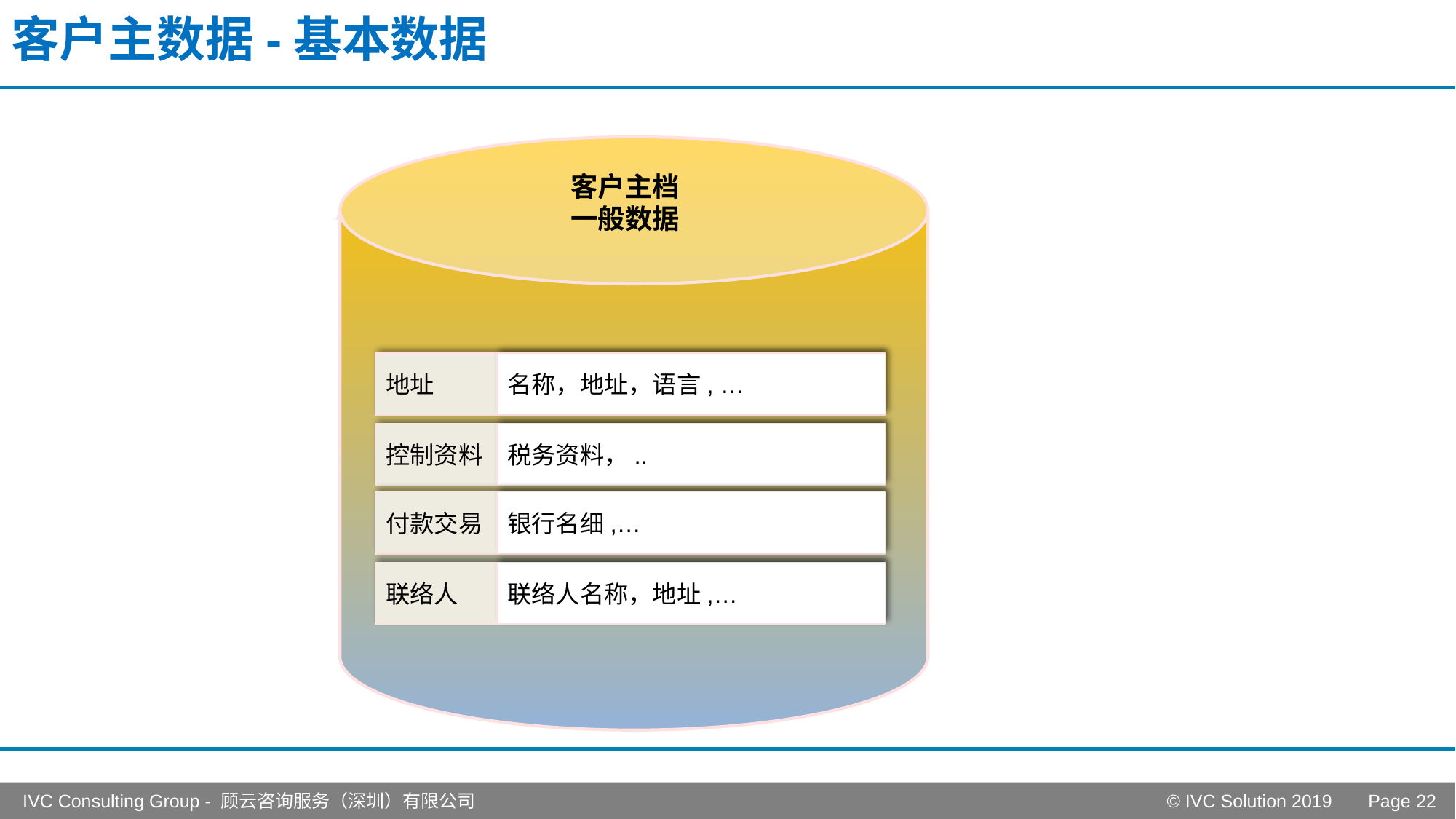

# 客户主数据-基本数据

客户主档
一般数据
地址
名称，地址，语言, …
控制资料
税务资料，..
付款交易
银行名细,…
联络人
联络人名称，地址,…